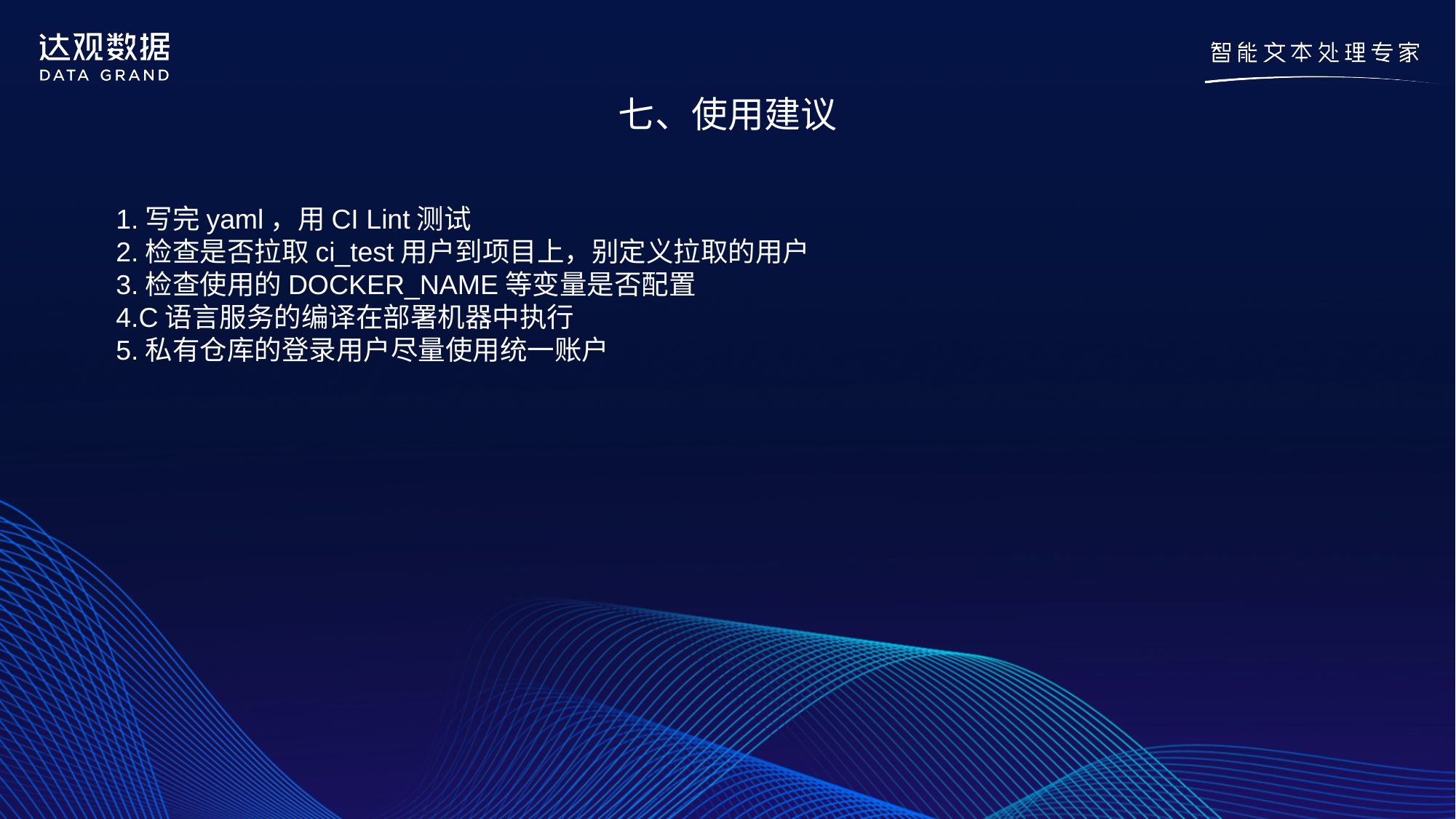

七、使用建议
1.写完yaml，用CI Lint测试
2.检查是否拉取ci_test用户到项目上，别定义拉取的用户
3.检查使用的DOCKER_NAME等变量是否配置
4.C语言服务的编译在部署机器中执行
5.私有仓库的登录用户尽量使用统一账户